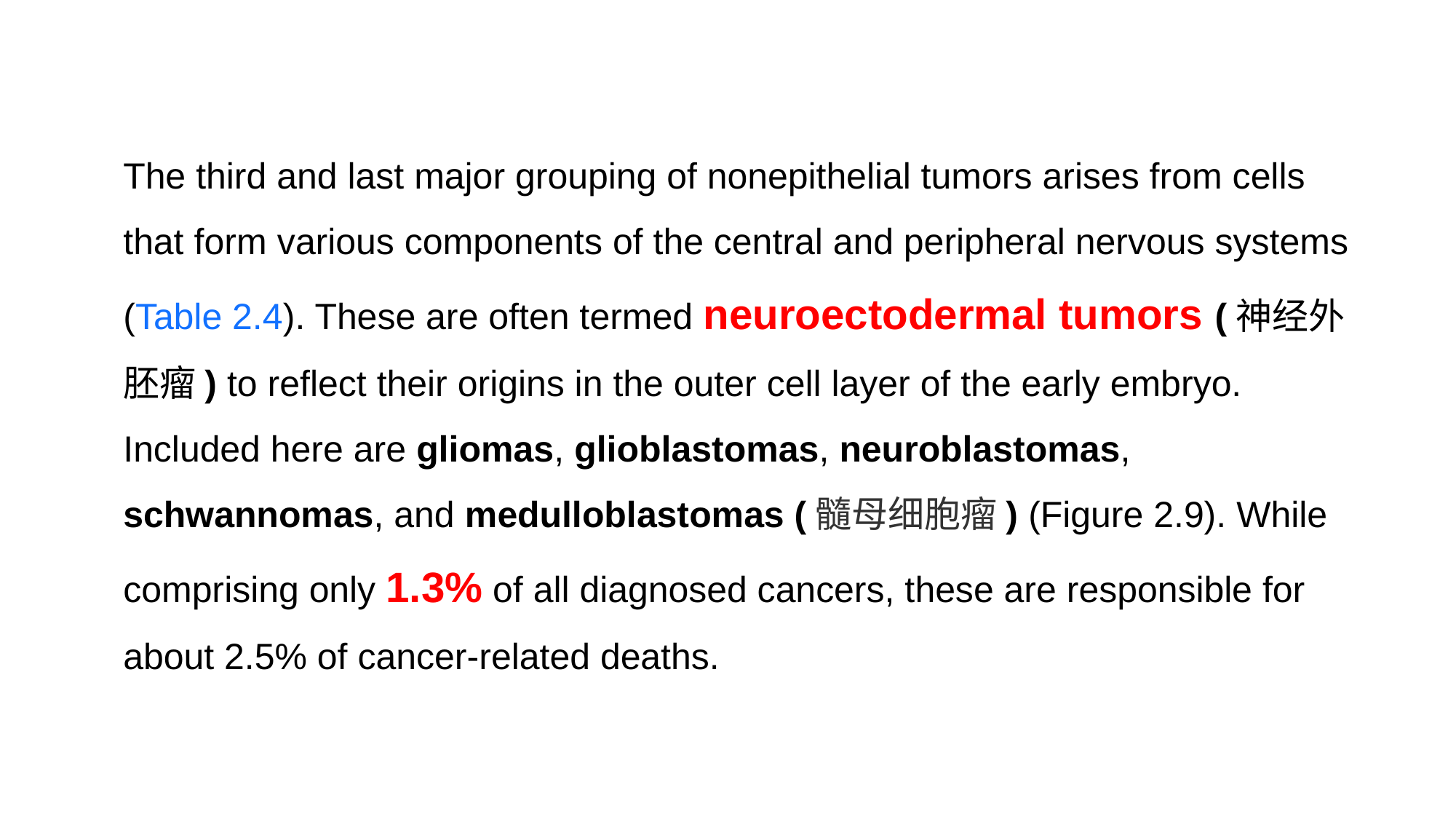

The third and last major grouping of nonepithelial tumors arises from cells that form various components of the central and peripheral nervous systems (Table 2.4). These are often termed neuroectodermal tumors (神经外胚瘤) to reflect their origins in the outer cell layer of the early embryo. Included here are gliomas, glioblastomas, neuroblastomas, schwannomas, and medulloblastomas (髓母细胞瘤) (Figure 2.9). While comprising only 1.3% of all diagnosed cancers, these are responsible for about 2.5% of cancer-related deaths.